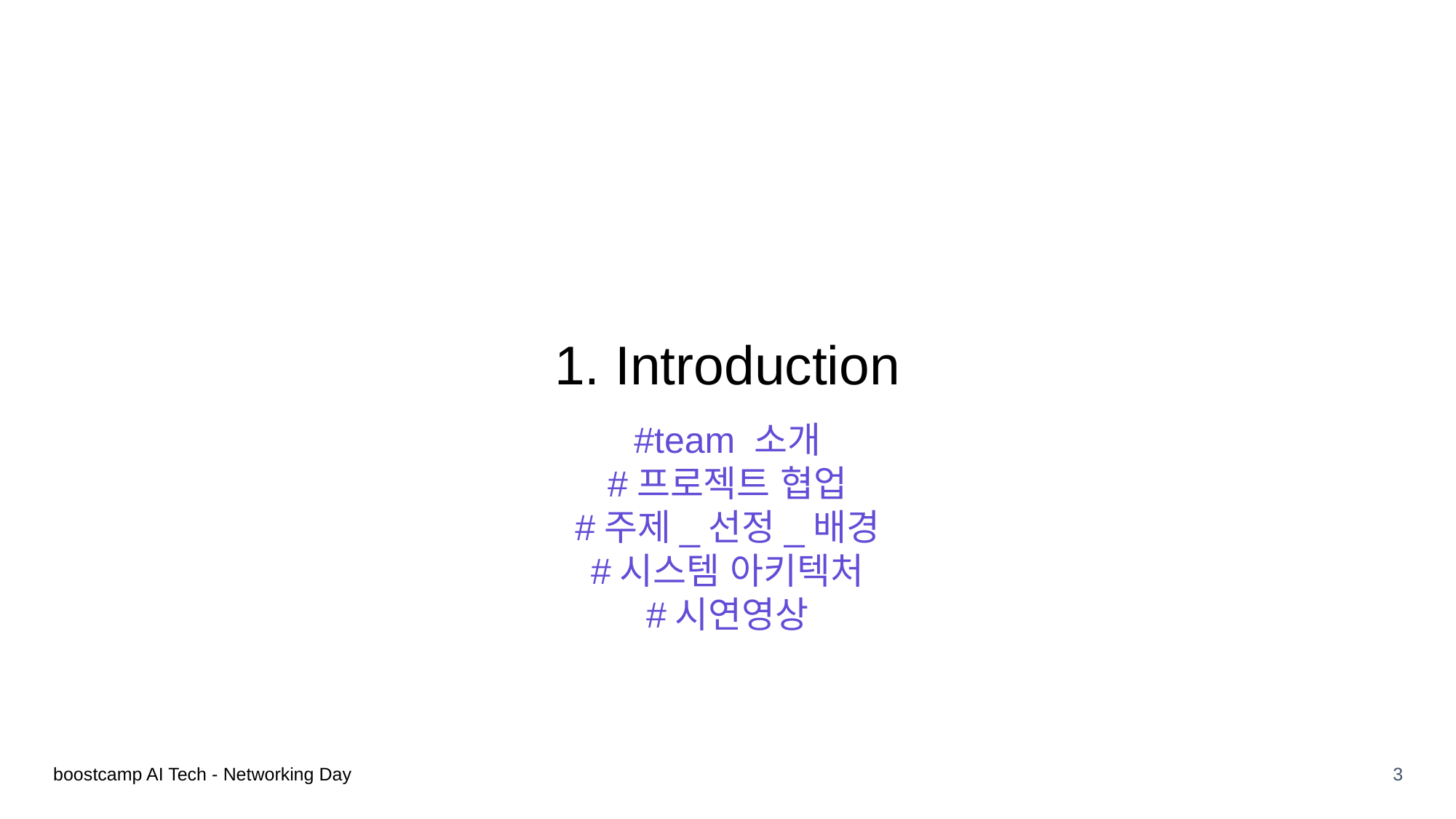

1. Introduction
#team 소개
#프로젝트 협업
#주제_선정_배경
#시스템 아키텍처
#시연영상
3